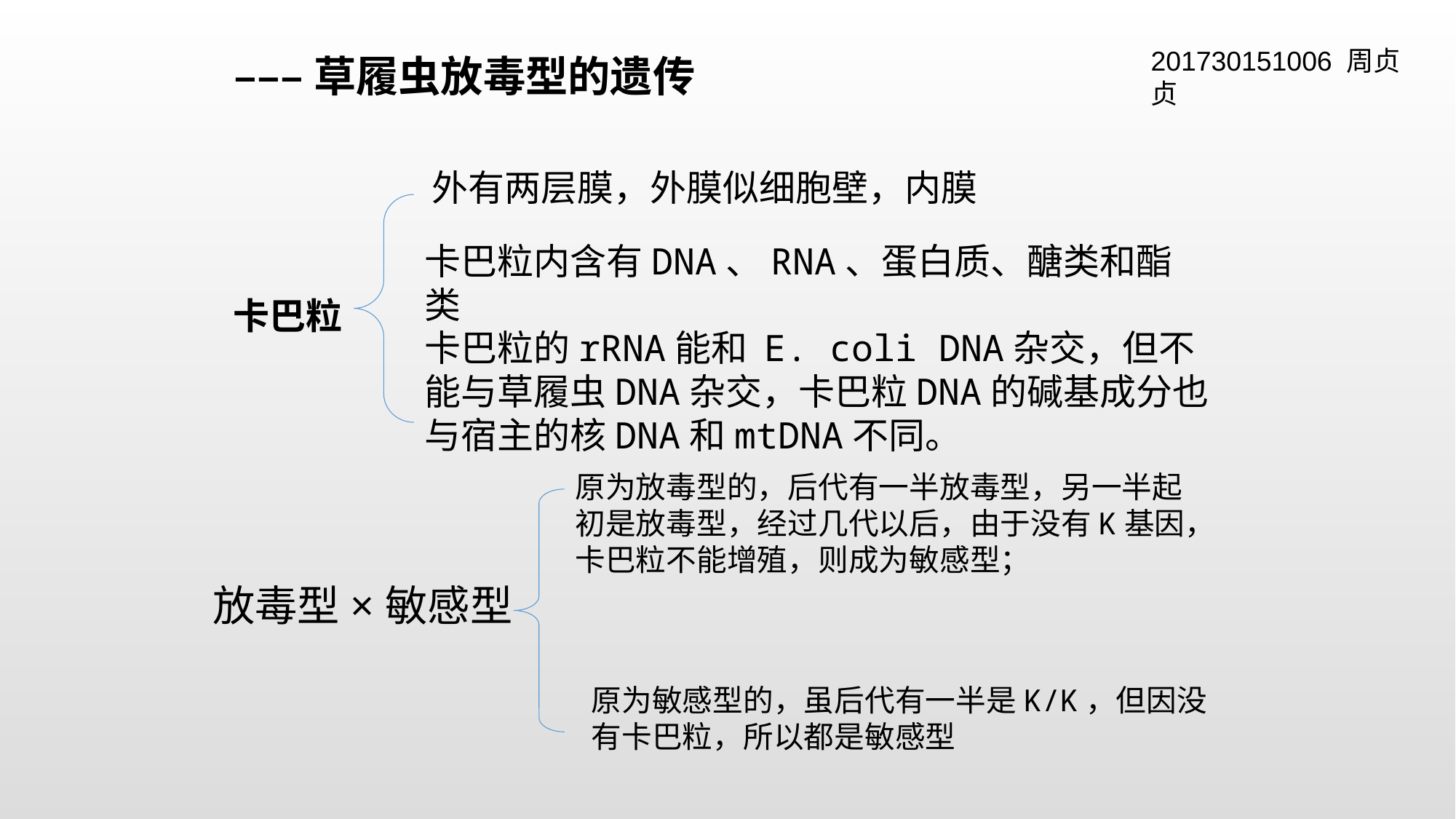

201730151006 周贞贞
–––草履虫放毒型的遗传
外有两层膜，外膜似细胞壁，内膜

卡巴粒内含有DNA、RNA、蛋白质、醣类和酯类
卡巴粒
卡巴粒的rRNA能和 E. coli DNA杂交，但不能与草履虫DNA杂交，卡巴粒DNA的碱基成分也与宿主的核DNA和mtDNA不同。
原为放毒型的，后代有一半放毒型，另一半起初是放毒型，经过几代以后，由于没有K基因，卡巴粒不能增殖，则成为敏感型；

放毒型×敏感型
原为敏感型的，虽后代有一半是K/K，但因没有卡巴粒，所以都是敏感型